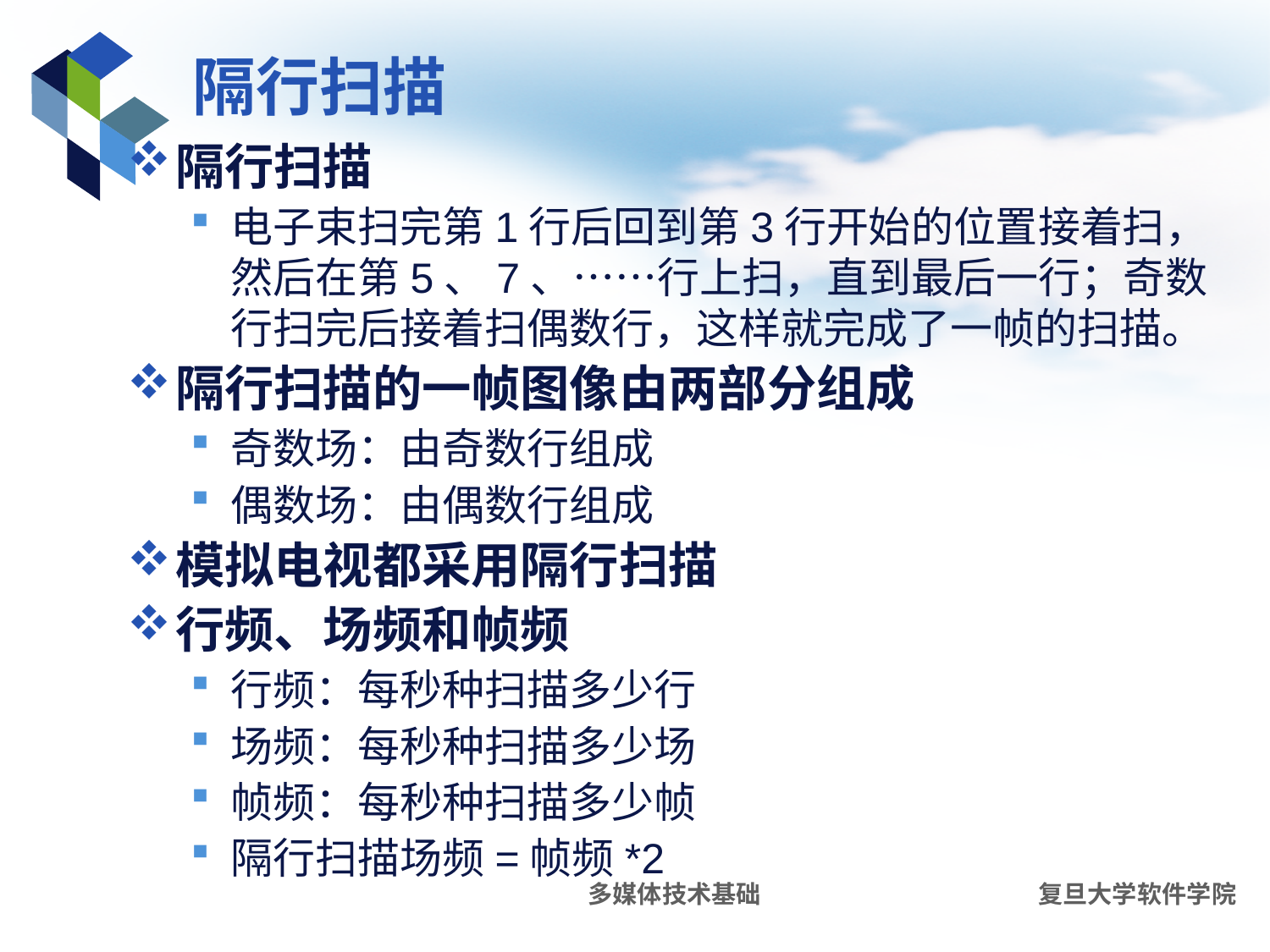

# 隔行扫描
隔行扫描
电子束扫完第1行后回到第3行开始的位置接着扫，然后在第5、7、……行上扫，直到最后一行；奇数行扫完后接着扫偶数行，这样就完成了一帧的扫描。
隔行扫描的一帧图像由两部分组成
奇数场：由奇数行组成
偶数场：由偶数行组成
模拟电视都采用隔行扫描
行频、场频和帧频
行频：每秒种扫描多少行
场频：每秒种扫描多少场
帧频：每秒种扫描多少帧
隔行扫描场频=帧频*2

多媒体技术基础